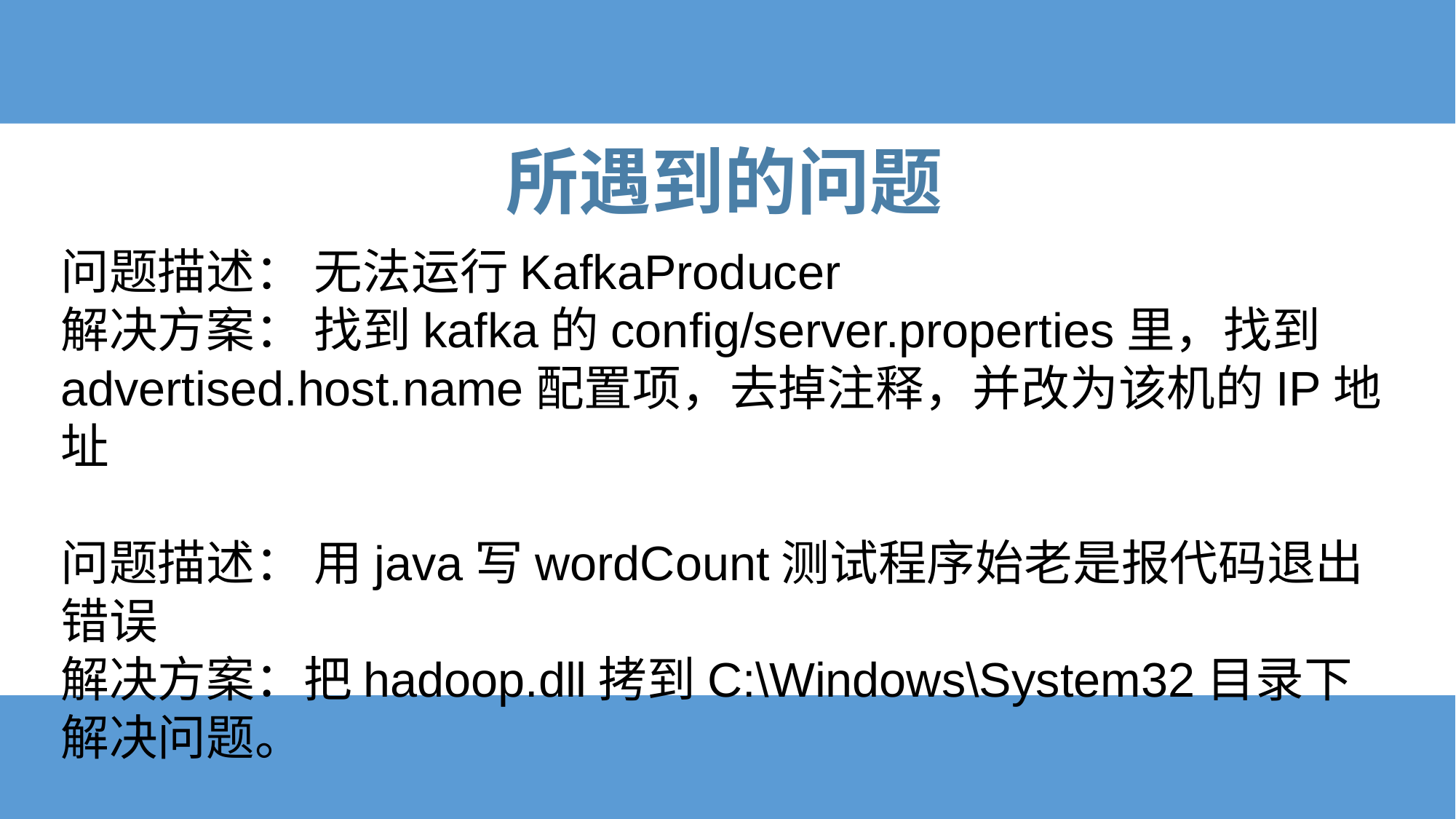

所遇到的问题
问题描述： 无法运行KafkaProducer
解决方案： 找到kafka的config/server.properties里，找到advertised.host.name配置项，去掉注释，并改为该机的IP地址

问题描述： 用java写wordCount测试程序始老是报代码退出错误
解决方案：把hadoop.dll拷到C:\Windows\System32目录下解决问题。